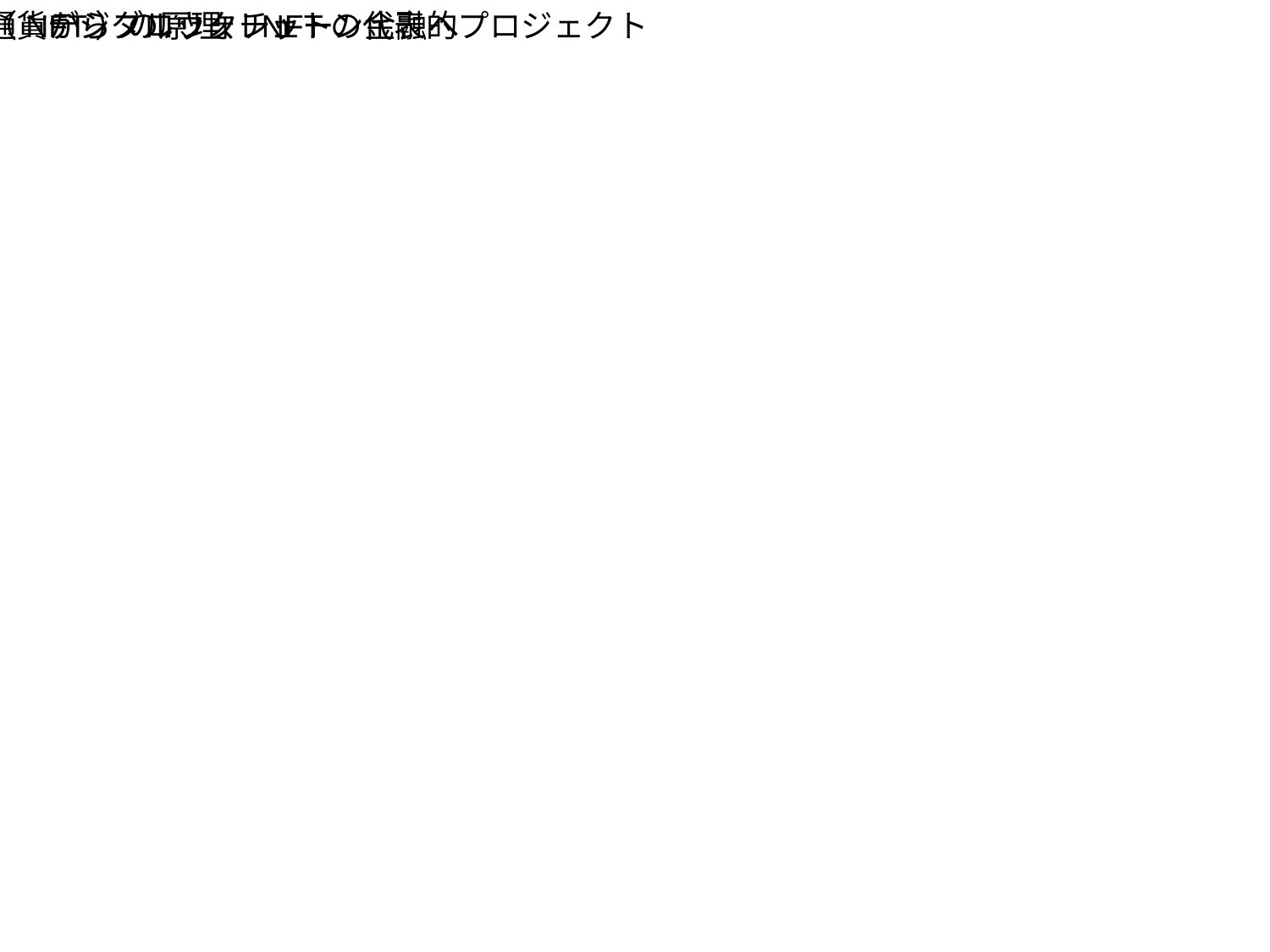

非代替性トークン（NFT）の原理、NFTの代表的プロジェクト
デジタルウォレット
暗号通貨からブロックチェーン金融へ